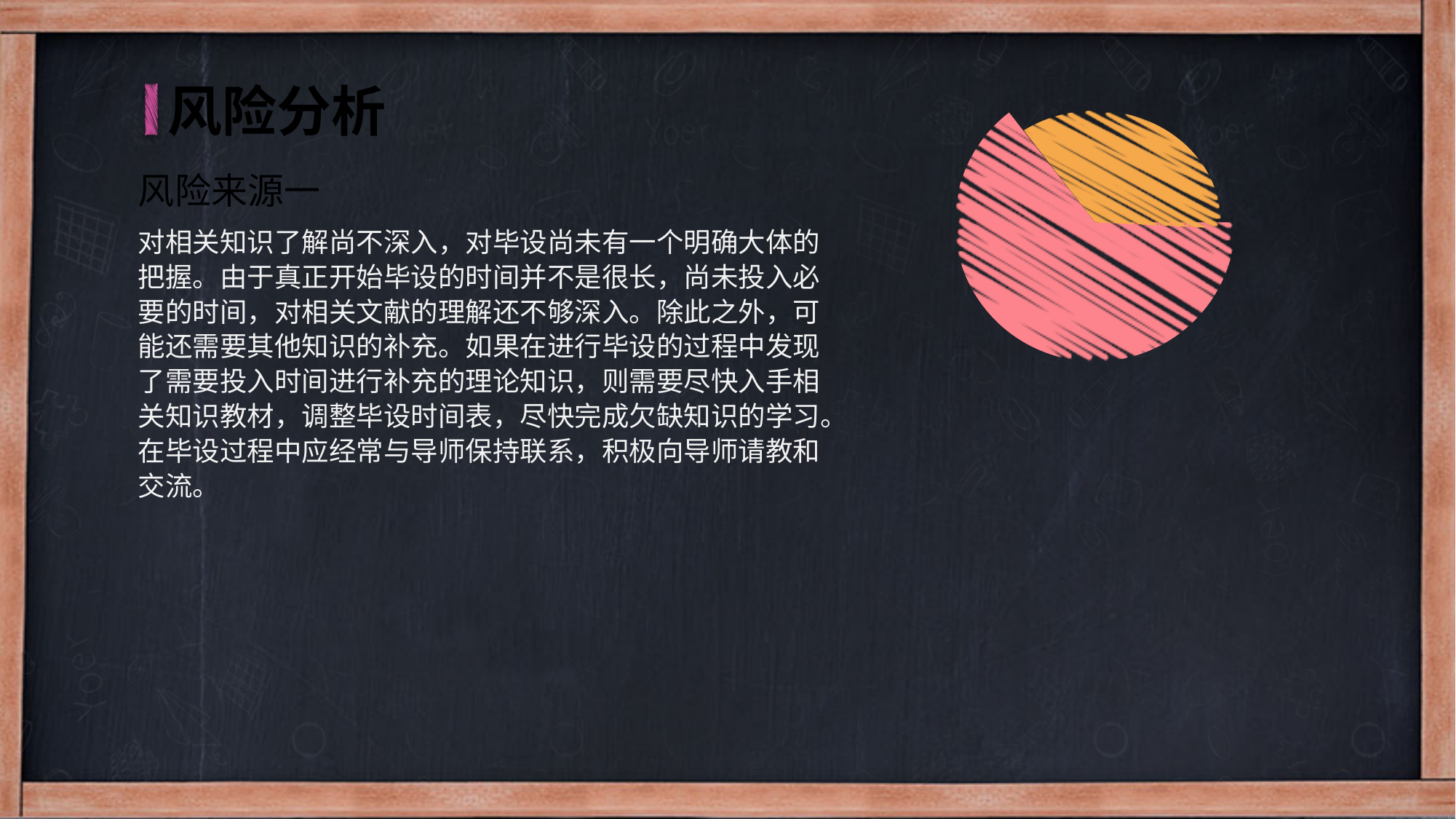

风险分析

风险来源一
对相关知识了解尚不深入，对毕设尚未有一个明确大体的把握。由于真正开始毕设的时间并不是很长，尚未投入必要的时间，对相关文献的理解还不够深入。除此之外，可能还需要其他知识的补充。如果在进行毕设的过程中发现了需要投入时间进行补充的理论知识，则需要尽快入手相关知识教材，调整毕设时间表，尽快完成欠缺知识的学习。在毕设过程中应经常与导师保持联系，积极向导师请教和交流。